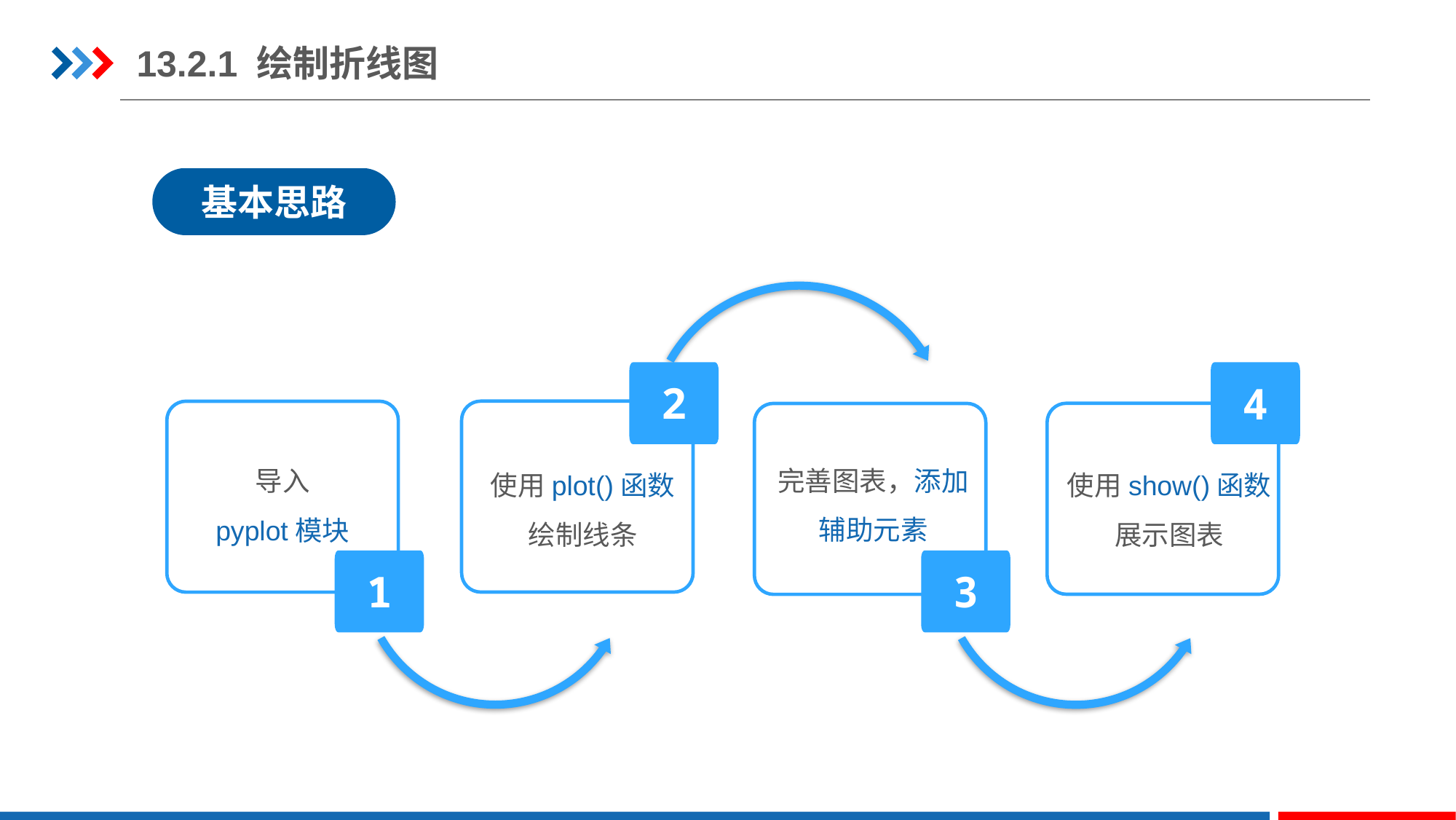

13.2.1 绘制折线图
基本思路

2
4

完善图表，添加辅助元素
导入
pyplot模块
使用plot()函数绘制线条
使用show()函数展示图表

1
3